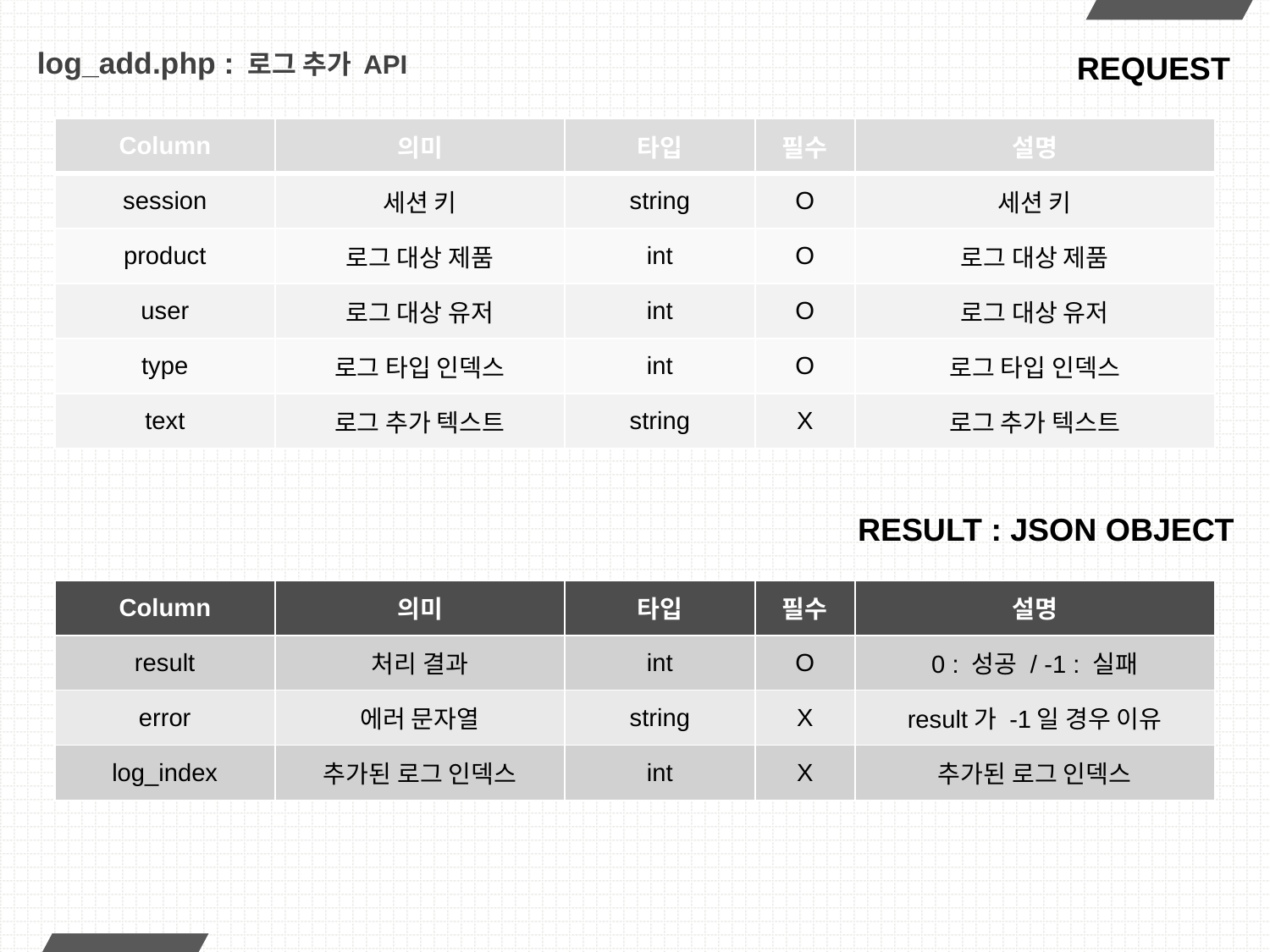

# log_add.php : 로그 추가 API
REQUEST
| Column | 의미 | 타입 | 필수 | 설명 |
| --- | --- | --- | --- | --- |
| session | 세션 키 | string | O | 세션 키 |
| product | 로그 대상 제품 | int | O | 로그 대상 제품 |
| user | 로그 대상 유저 | int | O | 로그 대상 유저 |
| type | 로그 타입 인덱스 | int | O | 로그 타입 인덱스 |
| text | 로그 추가 텍스트 | string | X | 로그 추가 텍스트 |
RESULT : JSON OBJECT
| Column | 의미 | 타입 | 필수 | 설명 |
| --- | --- | --- | --- | --- |
| result | 처리 결과 | int | O | 0 : 성공 / -1 : 실패 |
| error | 에러 문자열 | string | X | result가 -1일 경우 이유 |
| log\_index | 추가된 로그 인덱스 | int | X | 추가된 로그 인덱스 |